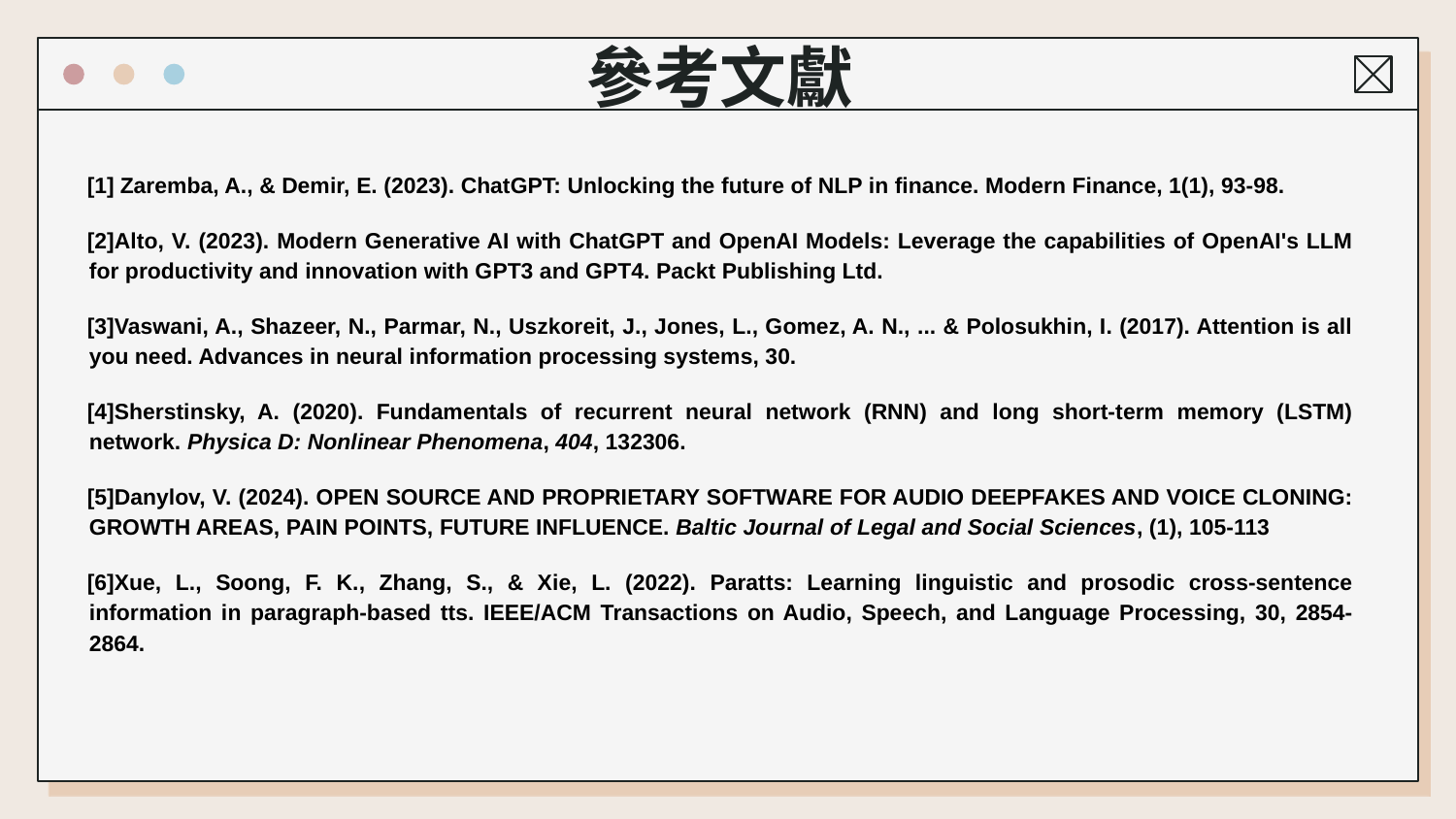

參考文獻
[1] Zaremba, A., & Demir, E. (2023). ChatGPT: Unlocking the future of NLP in finance. Modern Finance, 1(1), 93-98.
[2]Alto, V. (2023). Modern Generative AI with ChatGPT and OpenAI Models: Leverage the capabilities of OpenAI's LLM for productivity and innovation with GPT3 and GPT4. Packt Publishing Ltd.
[3]Vaswani, A., Shazeer, N., Parmar, N., Uszkoreit, J., Jones, L., Gomez, A. N., ... & Polosukhin, I. (2017). Attention is all you need. Advances in neural information processing systems, 30.
[4]Sherstinsky, A. (2020). Fundamentals of recurrent neural network (RNN) and long short-term memory (LSTM) network. Physica D: Nonlinear Phenomena, 404, 132306.
[5]Danylov, V. (2024). OPEN SOURCE AND PROPRIETARY SOFTWARE FOR AUDIO DEEPFAKES AND VOICE CLONING: GROWTH AREAS, PAIN POINTS, FUTURE INFLUENCE. Baltic Journal of Legal and Social Sciences, (1), 105-113
[6]Xue, L., Soong, F. K., Zhang, S., & Xie, L. (2022). Paratts: Learning linguistic and prosodic cross-sentence information in paragraph-based tts. IEEE/ACM Transactions on Audio, Speech, and Language Processing, 30, 2854-2864.